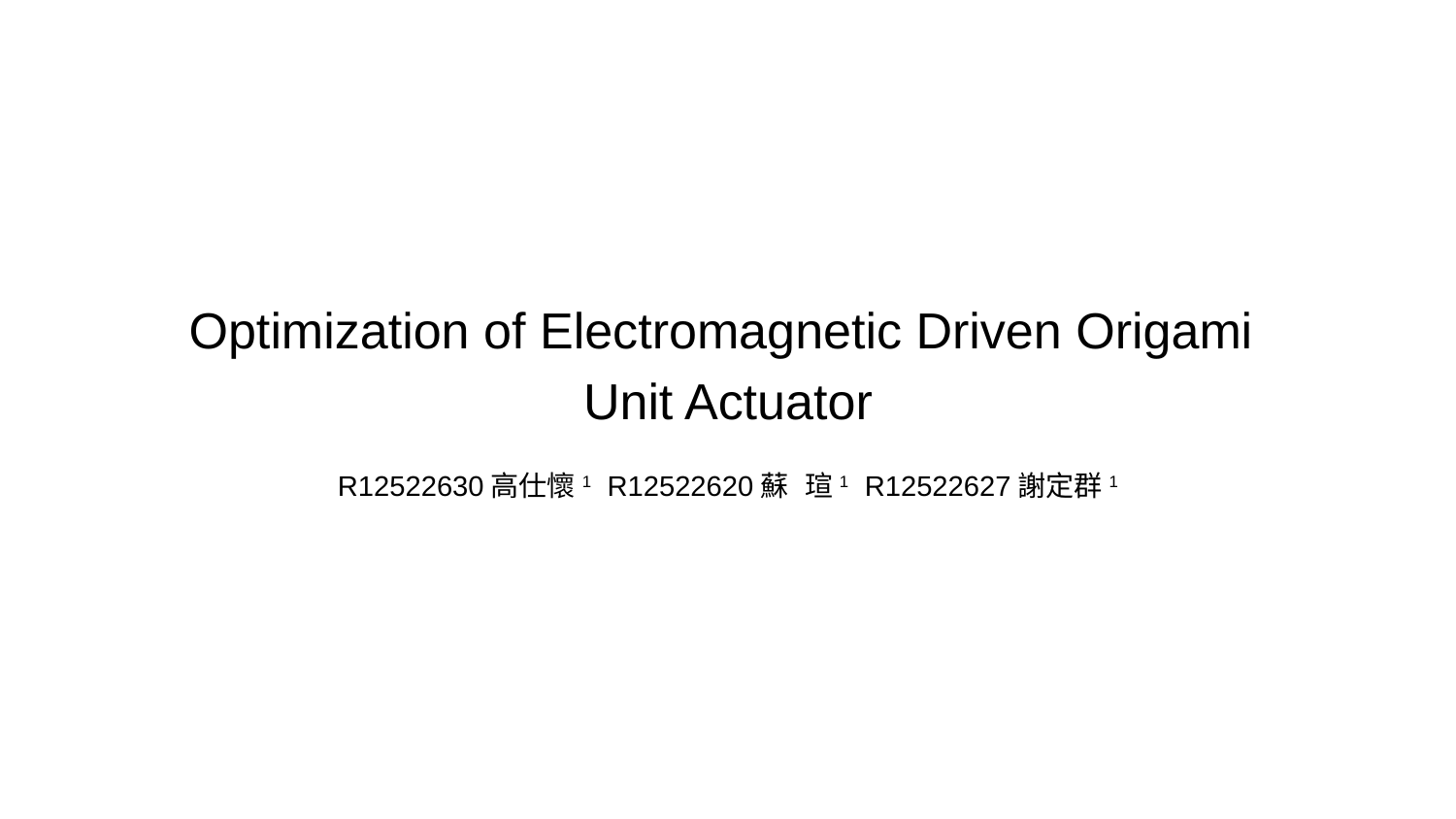

# Optimization of Electromagnetic Driven Origami
Unit Actuator
R12522630高仕懷1  R12522620蘇  瑄1  R12522627謝定群1